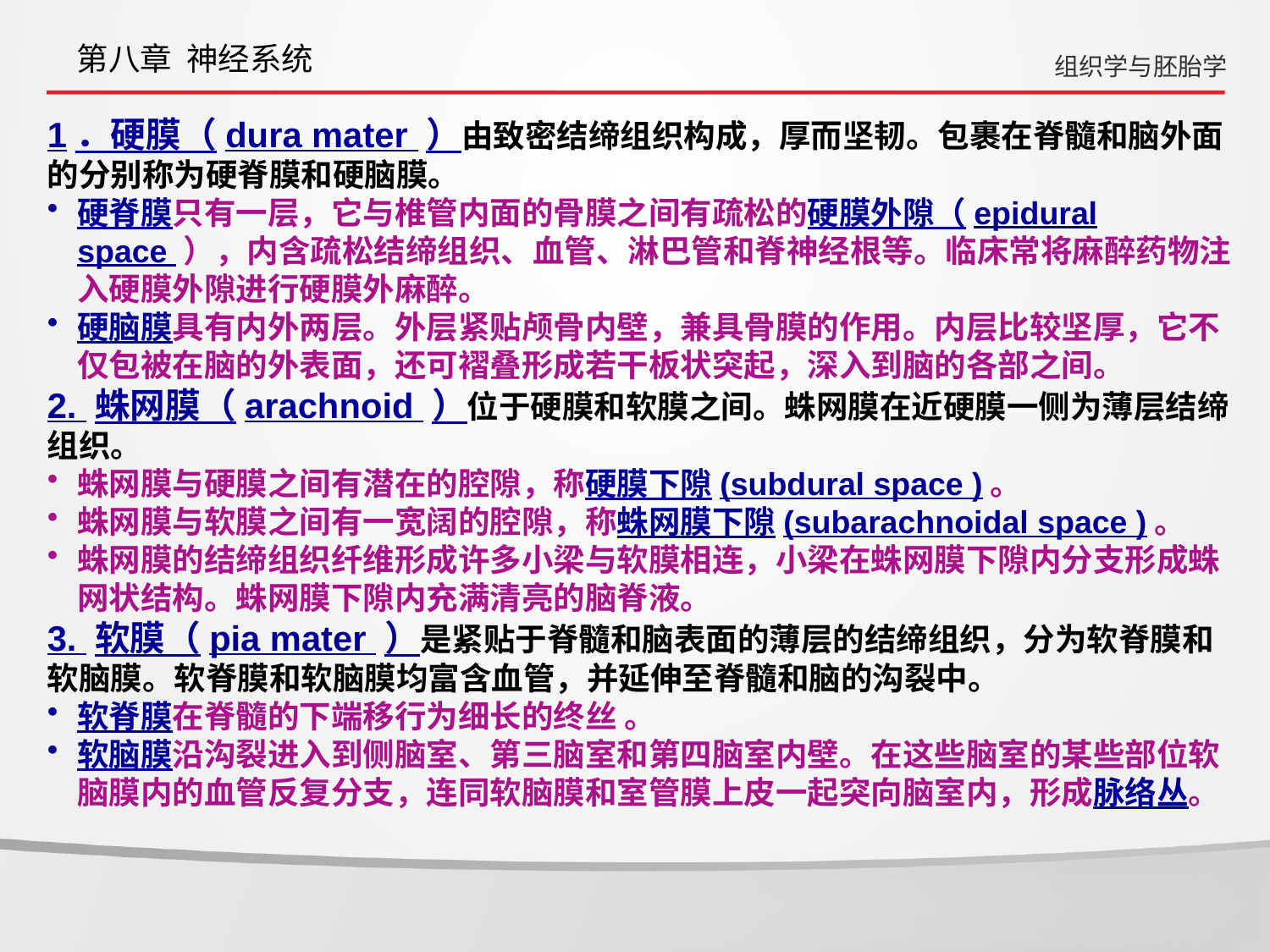

第八章  神经系统
组织学与胚胎学
1．硬膜（dura mater ）由致密结缔组织构成，厚而坚韧。包裹在脊髓和脑外面的分别称为硬脊膜和硬脑膜。
硬脊膜只有一层，它与椎管内面的骨膜之间有疏松的硬膜外隙（epidural space ），内含疏松结缔组织、血管、淋巴管和脊神经根等。临床常将麻醉药物注入硬膜外隙进行硬膜外麻醉。
硬脑膜具有内外两层。外层紧贴颅骨内壁，兼具骨膜的作用。内层比较坚厚，它不仅包被在脑的外表面，还可褶叠形成若干板状突起，深入到脑的各部之间。
2. 蛛网膜（arachnoid ）位于硬膜和软膜之间。蛛网膜在近硬膜一侧为薄层结缔组织。
蛛网膜与硬膜之间有潜在的腔隙，称硬膜下隙(subdural space )。
蛛网膜与软膜之间有一宽阔的腔隙，称蛛网膜下隙(subarachnoidal space )。
蛛网膜的结缔组织纤维形成许多小梁与软膜相连，小梁在蛛网膜下隙内分支形成蛛网状结构。蛛网膜下隙内充满清亮的脑脊液。
3. 软膜（pia mater ）是紧贴于脊髓和脑表面的薄层的结缔组织，分为软脊膜和软脑膜。软脊膜和软脑膜均富含血管，并延伸至脊髓和脑的沟裂中。
软脊膜在脊髓的下端移行为细长的终丝 。
软脑膜沿沟裂进入到侧脑室、第三脑室和第四脑室内壁。在这些脑室的某些部位软脑膜内的血管反复分支，连同软脑膜和室管膜上皮一起突向脑室内，形成脉络丛。